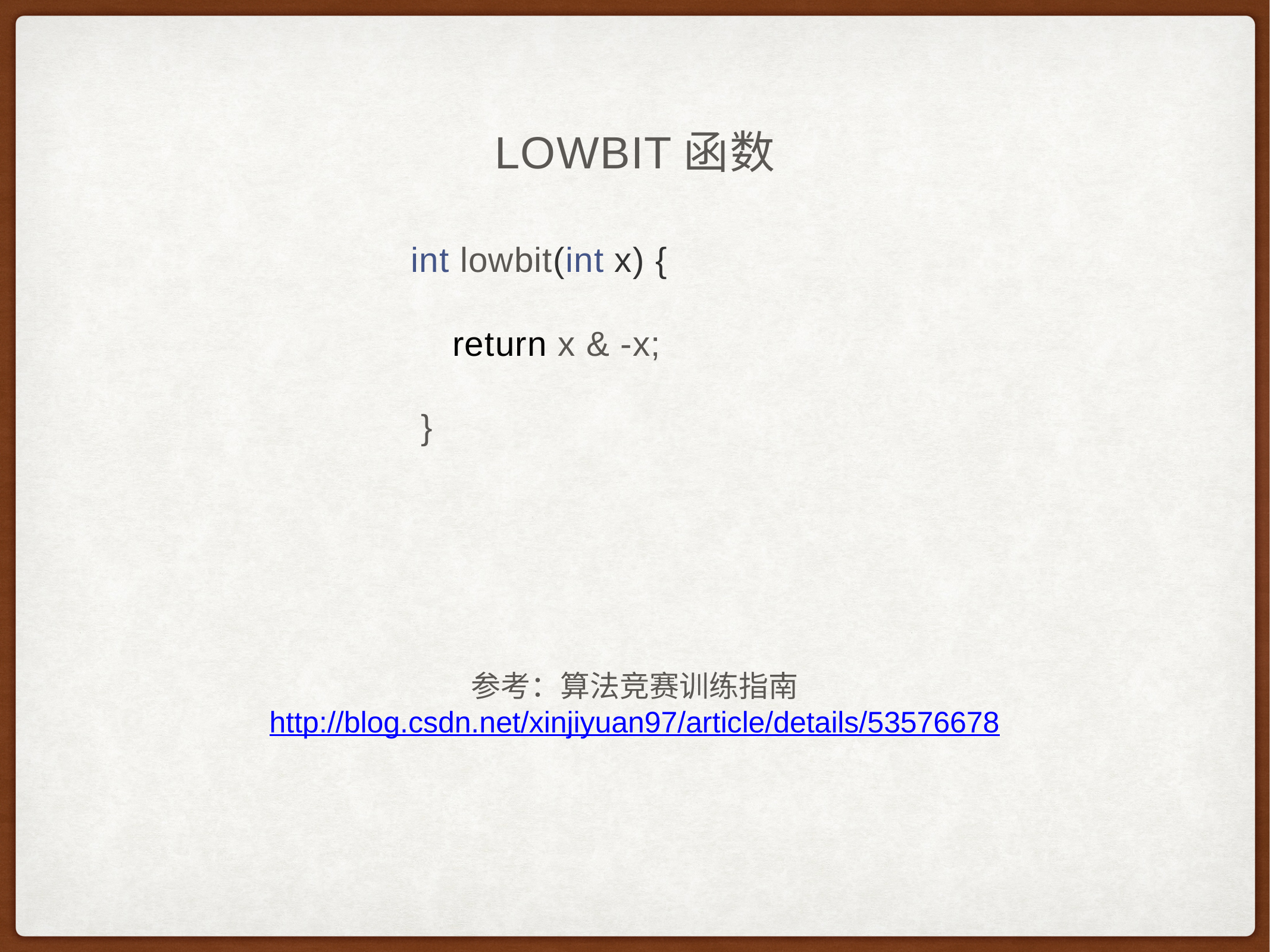

# lowbit函数
int lowbit(int x) {
    return x & -x;
 }
参考：算法竞赛训练指南
http://blog.csdn.net/xinjiyuan97/article/details/53576678